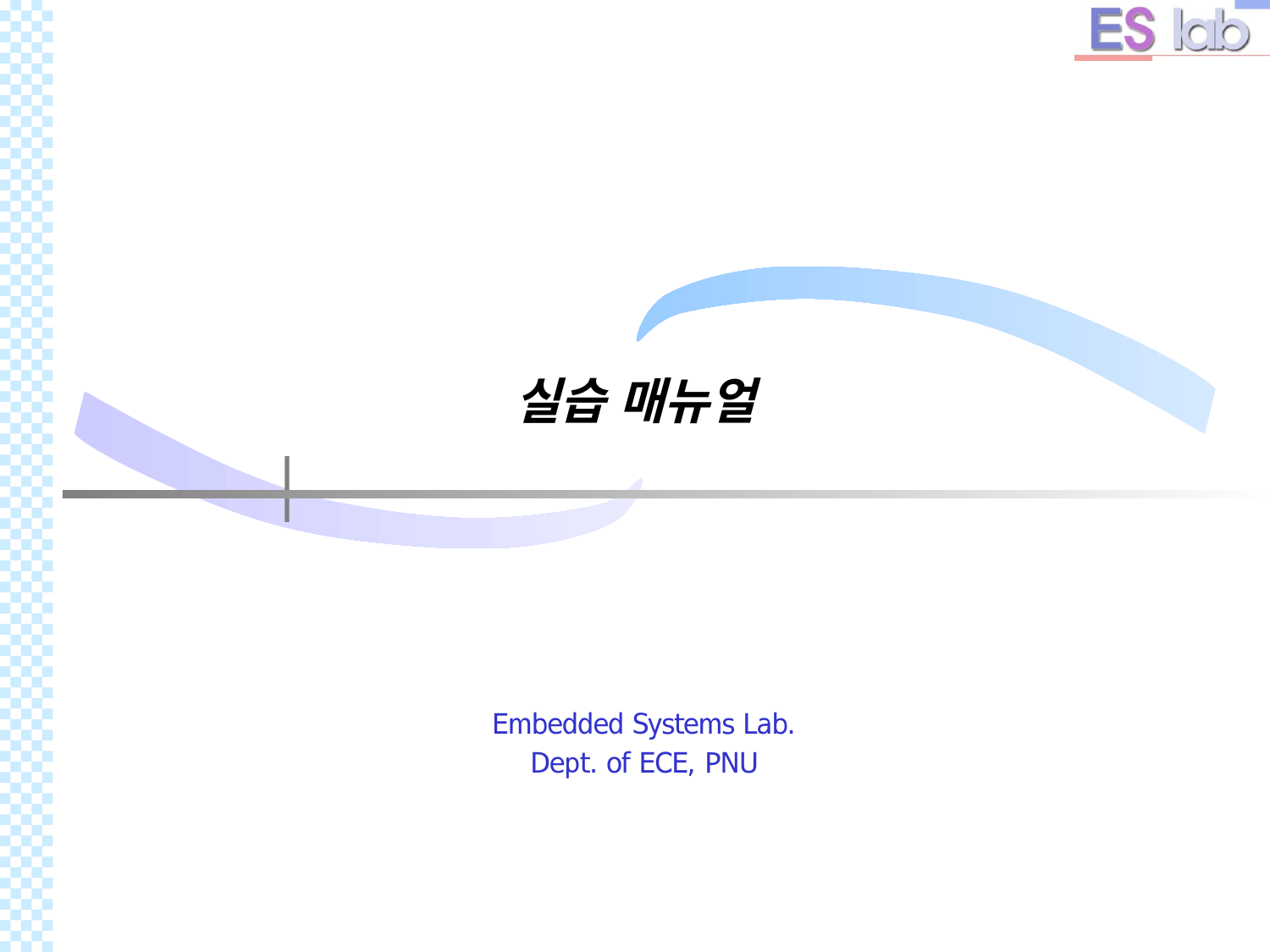

# 실습 매뉴얼

Embedded Systems Lab.
Dept. of ECE, PNU